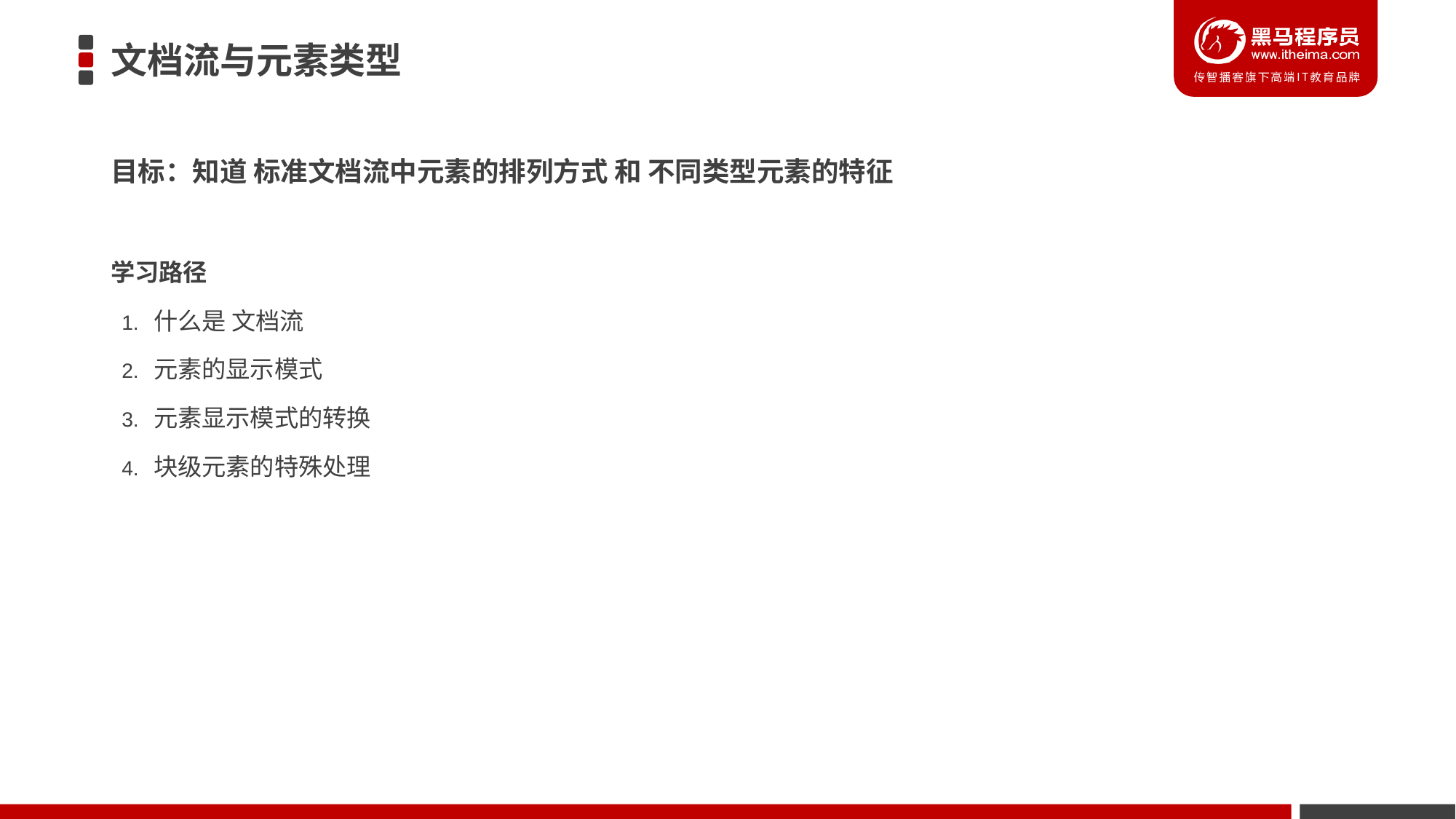

# 文档流与元素类型
目标：知道 标准文档流中元素的排列方式 和 不同类型元素的特征
学习路径
什么是 文档流
元素的显示模式
元素显示模式的转换
块级元素的特殊处理